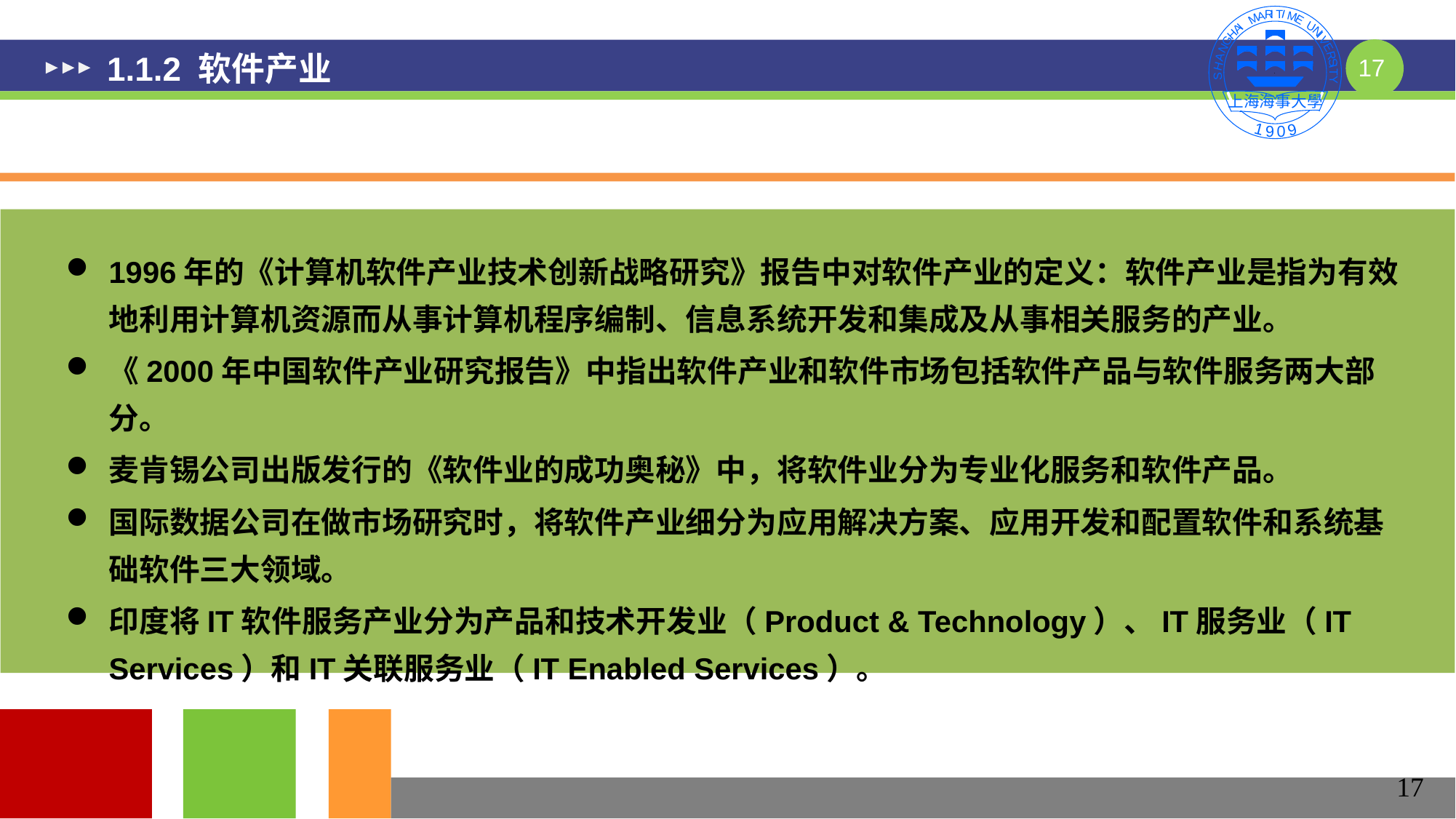

# 1.1.2 软件产业

1996年的《计算机软件产业技术创新战略研究》报告中对软件产业的定义：软件产业是指为有效地利用计算机资源而从事计算机程序编制、信息系统开发和集成及从事相关服务的产业。
《2000年中国软件产业研究报告》中指出软件产业和软件市场包括软件产品与软件服务两大部分。
麦肯锡公司出版发行的《软件业的成功奥秘》中，将软件业分为专业化服务和软件产品。
国际数据公司在做市场研究时，将软件产业细分为应用解决方案、应用开发和配置软件和系统基础软件三大领域。
印度将IT软件服务产业分为产品和技术开发业（Product & Technology）、IT服务业（IT Services）和IT关联服务业（IT Enabled Services）。

17

17